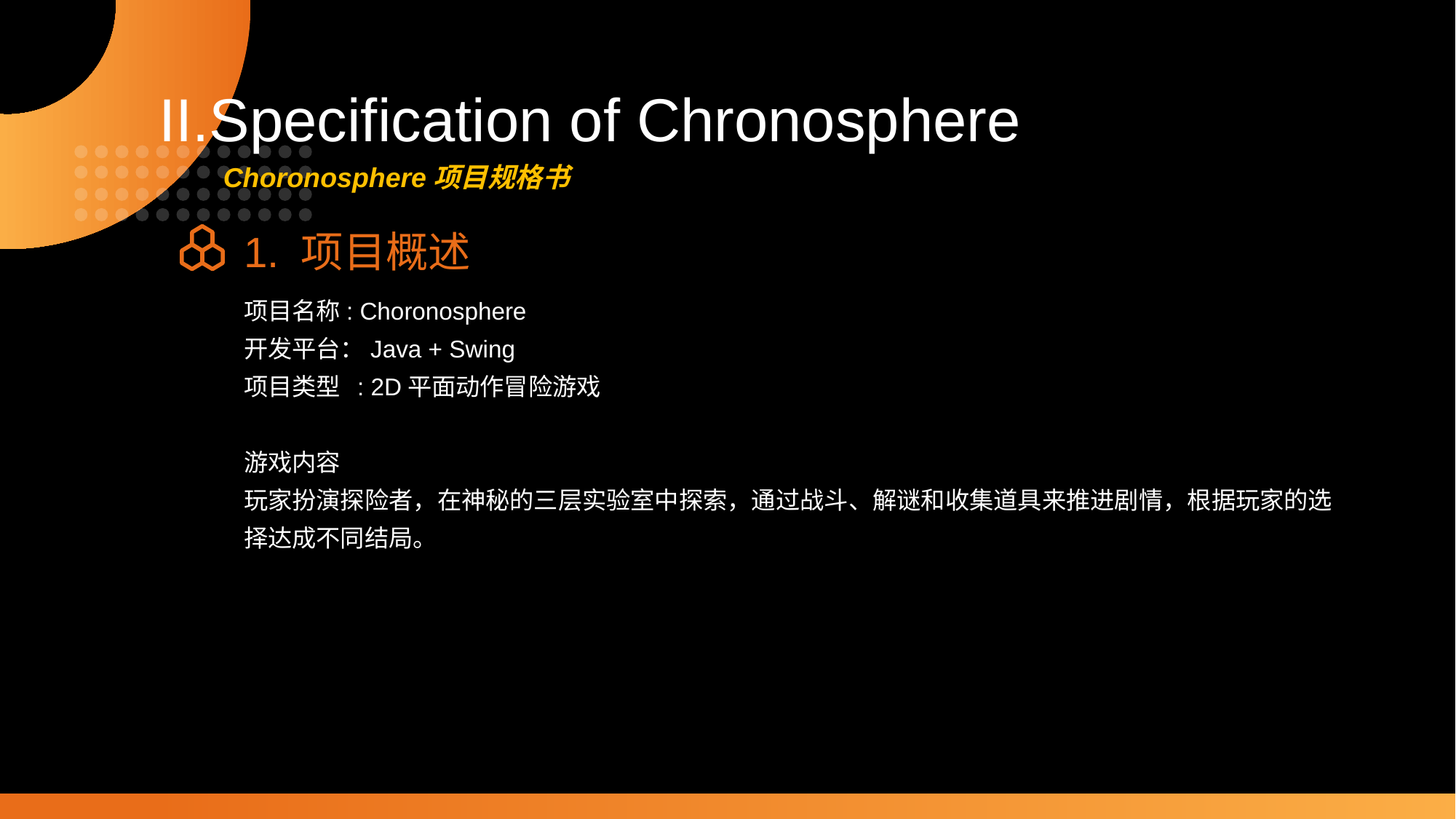

II.Specification of Chronosphere
Choronosphere项目规格书
1. 项目概述

项目名称: Choronosphere
开发平台：Java + Swing
项目类型  : 2D平面动作冒险游戏

游戏内容
玩家扮演探险者，在神秘的三层实验室中探索，通过战斗、解谜和收集道具来推进剧情，根据玩家的选择达成不同结局。